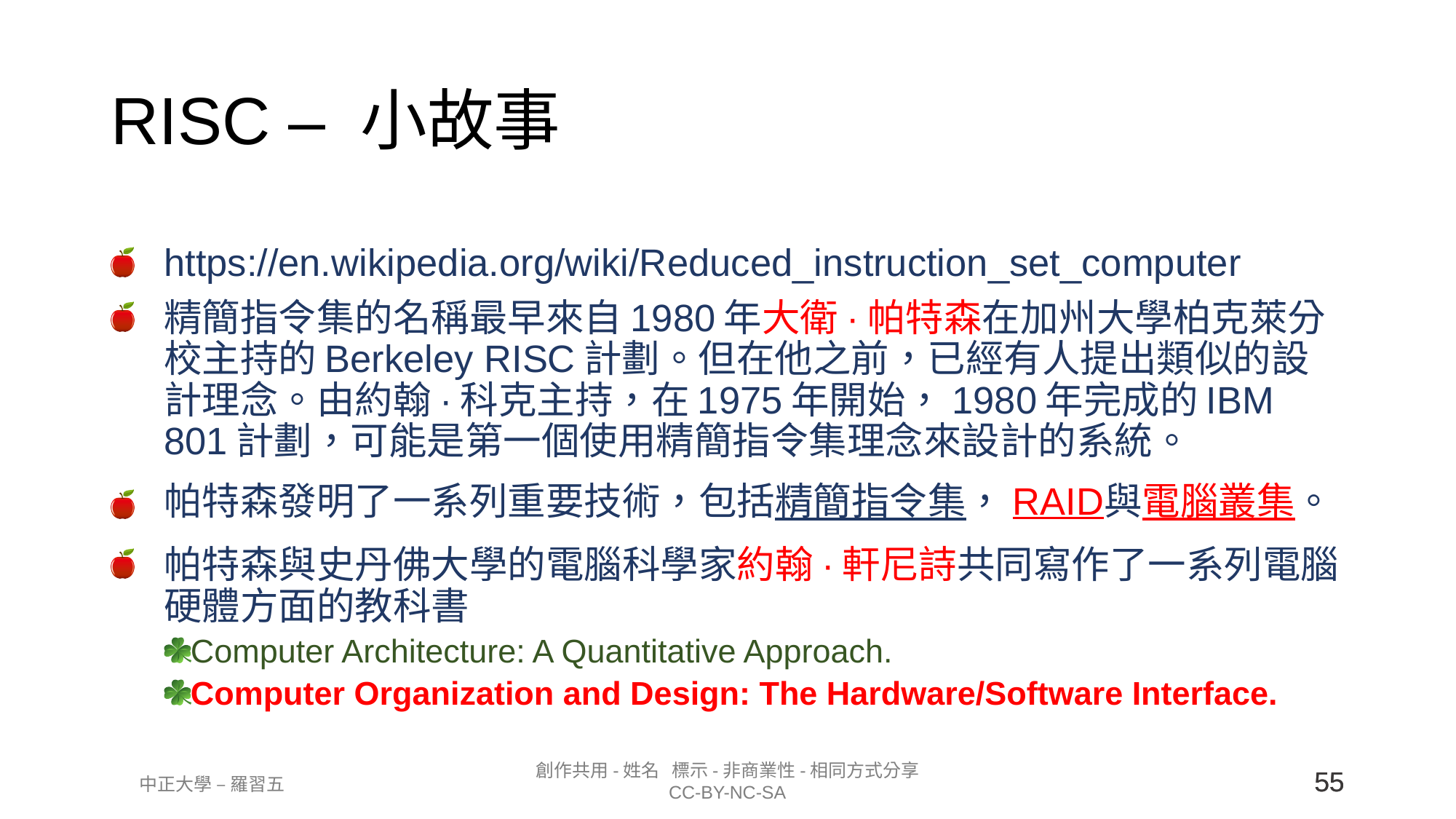

# RISC – 小故事
https://en.wikipedia.org/wiki/Reduced_instruction_set_computer
精簡指令集的名稱最早來自1980年大衛·帕特森在加州大學柏克萊分校主持的Berkeley RISC計劃。但在他之前，已經有人提出類似的設計理念。由約翰·科克主持，在1975年開始，1980年完成的IBM 801計劃，可能是第一個使用精簡指令集理念來設計的系統。
帕特森發明了一系列重要技術，包括精簡指令集，RAID與電腦叢集。
帕特森與史丹佛大學的電腦科學家約翰·軒尼詩共同寫作了一系列電腦硬體方面的教科書
Computer Architecture: A Quantitative Approach.
Computer Organization and Design: The Hardware/Software Interface.